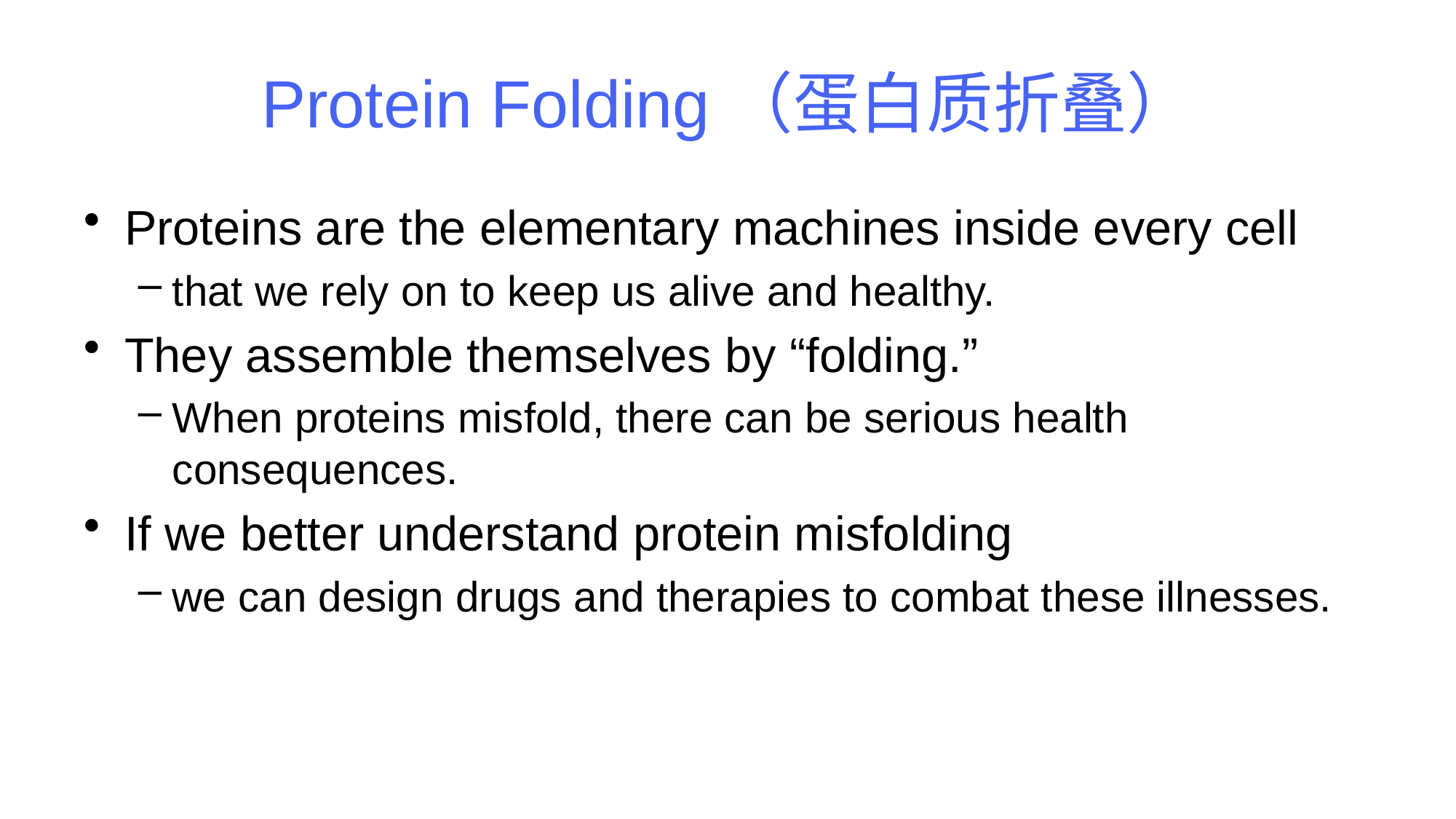

# Protein Folding（蛋白质折叠）
Proteins are the elementary machines inside every cell
that we rely on to keep us alive and healthy.
They assemble themselves by “folding.”
When proteins misfold, there can be serious health consequences.
If we better understand protein misfolding
we can design drugs and therapies to combat these illnesses.